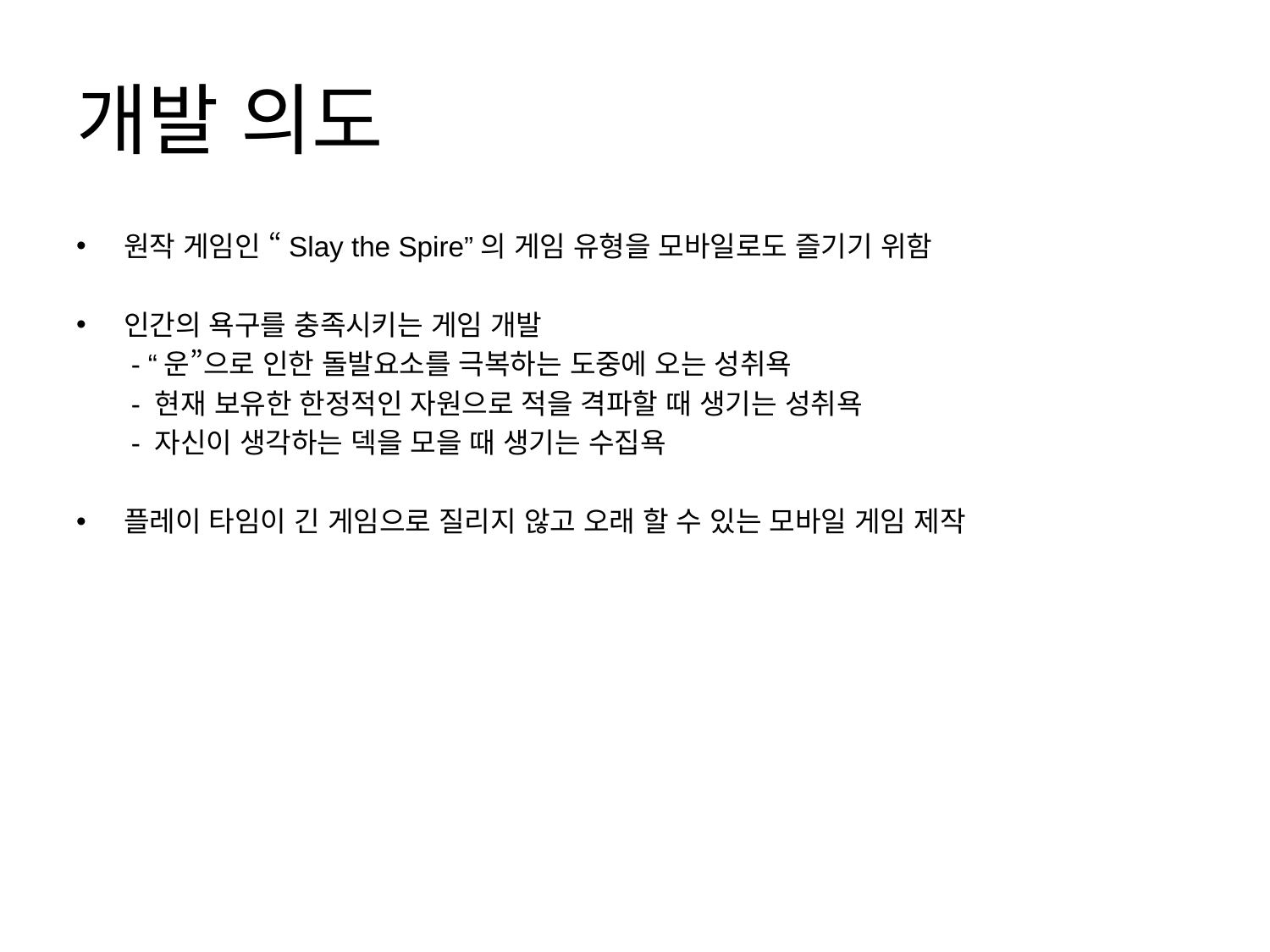

# 개발 의도
원작 게임인 “Slay the Spire”의 게임 유형을 모바일로도 즐기기 위함

인간의 욕구를 충족시키는 게임 개발
       - “운”으로 인한 돌발요소를 극복하는 도중에 오는 성취욕
       - 현재 보유한 한정적인 자원으로 적을 격파할 때 생기는 성취욕
       - 자신이 생각하는 덱을 모을 때 생기는 수집욕

플레이 타임이 긴 게임으로 질리지 않고 오래 할 수 있는 모바일 게임 제작